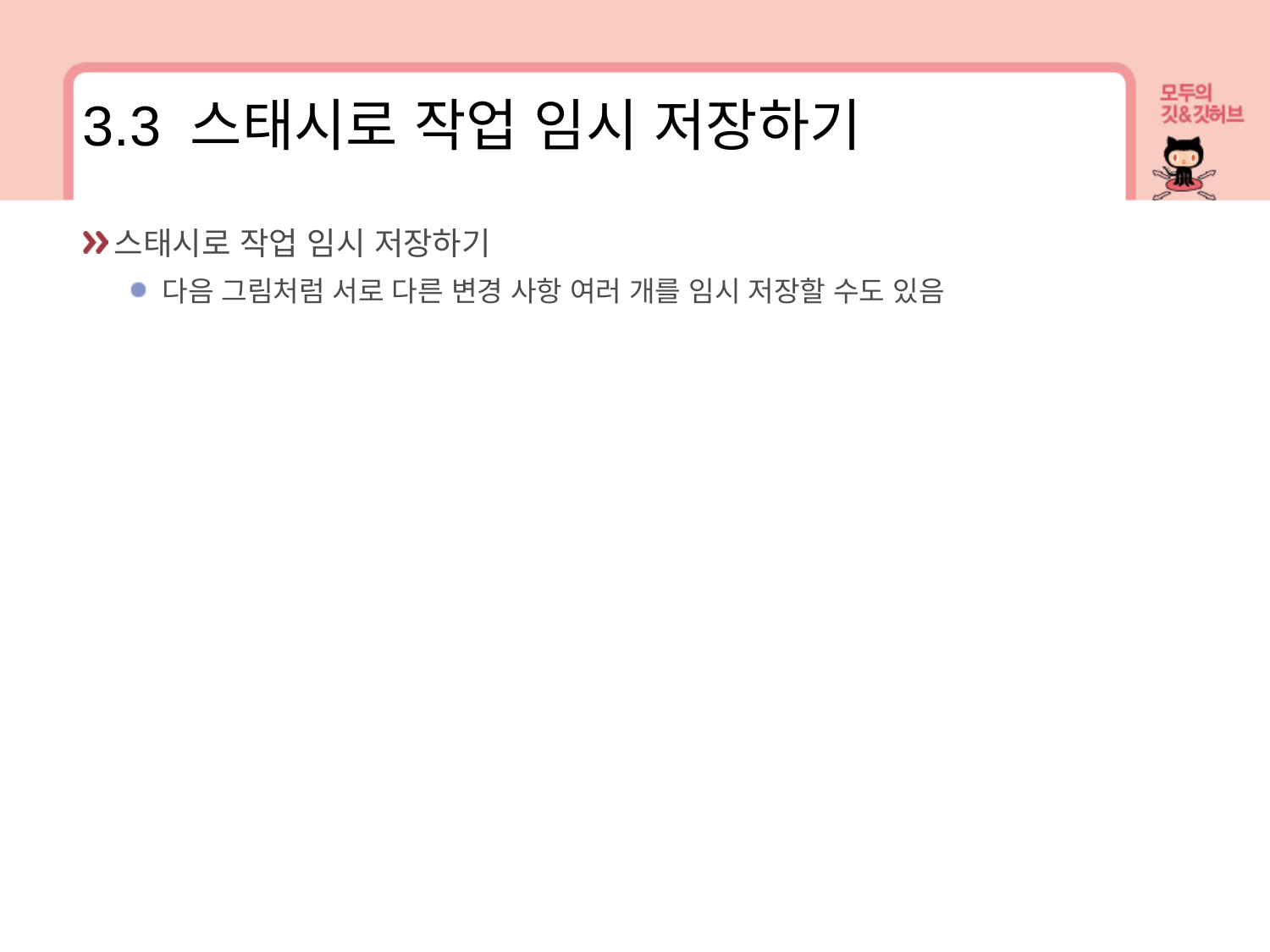

3.3 스태시로 작업 임시 저장하기
스태시로 작업 임시 저장하기
다음 그림처럼 서로 다른 변경 사항 여러 개를 임시 저장할 수도 있음